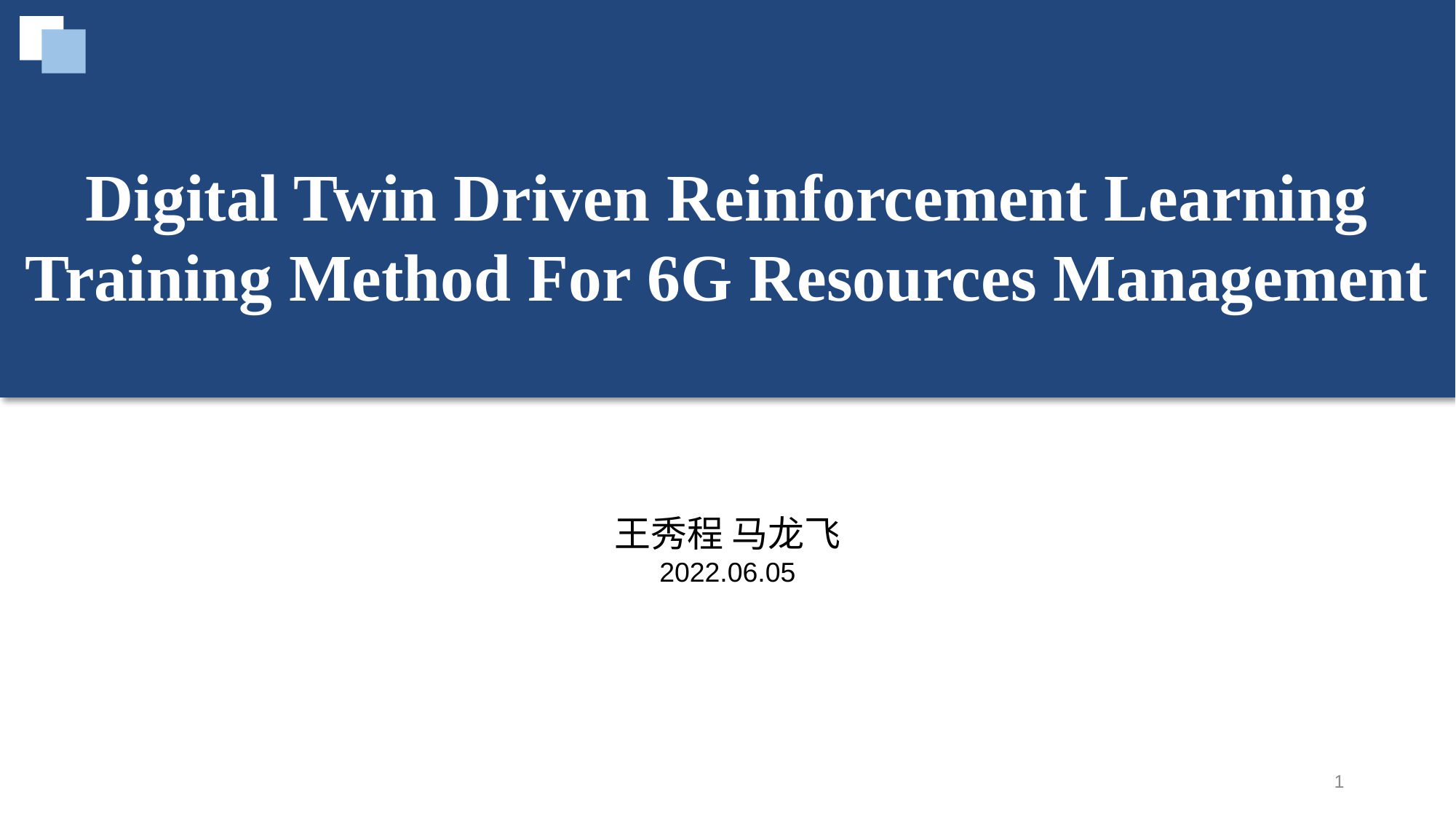

Digital Twin Driven Reinforcement Learning Training Method For 6G Resources Management
王秀程 马龙飞
2022.06.05
1